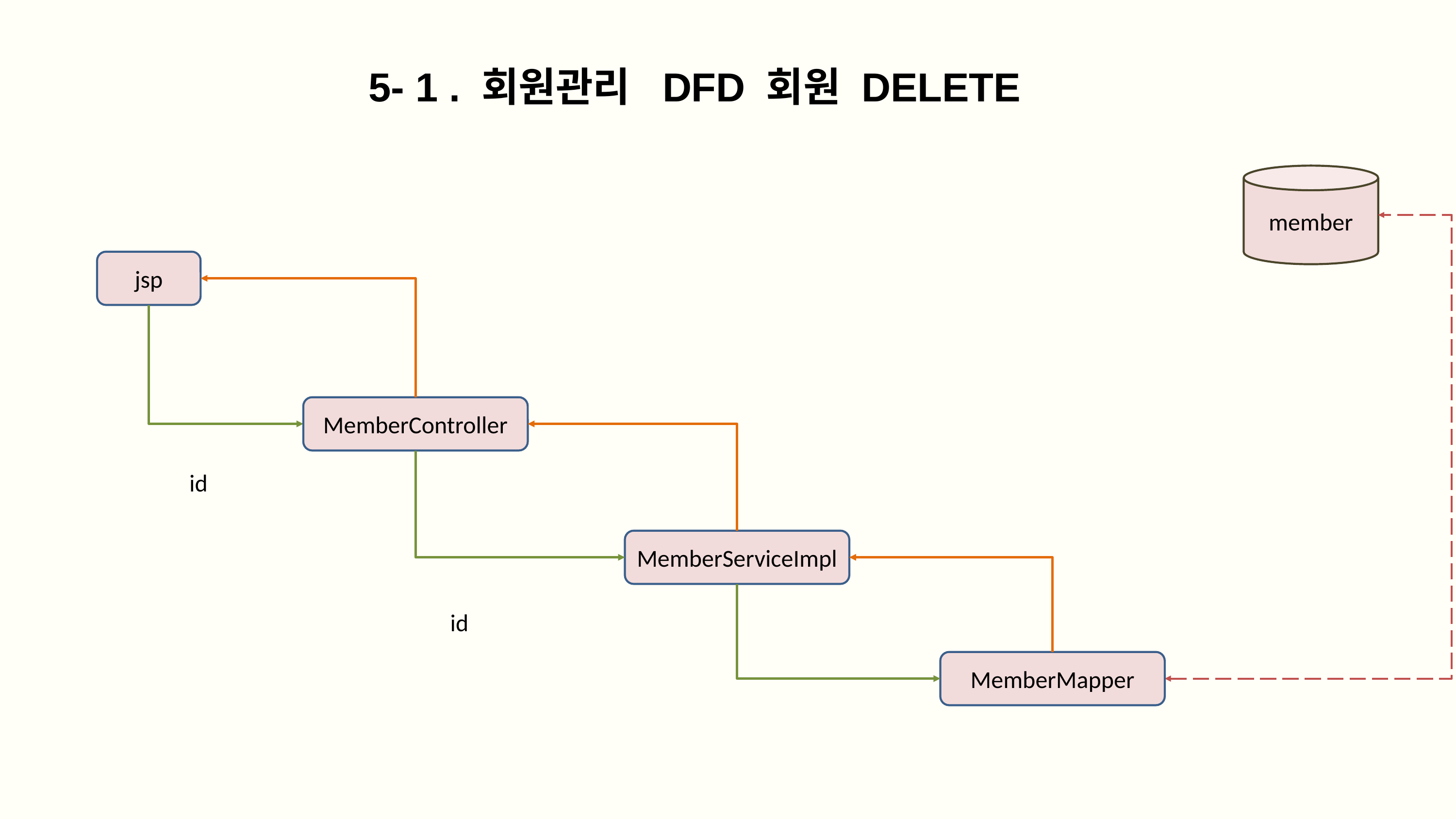

5- 1 . 회원관리  DFD 회원 DELETE
member
jsp
MemberController

id
MemberServiceImpl

id
MemberMapper